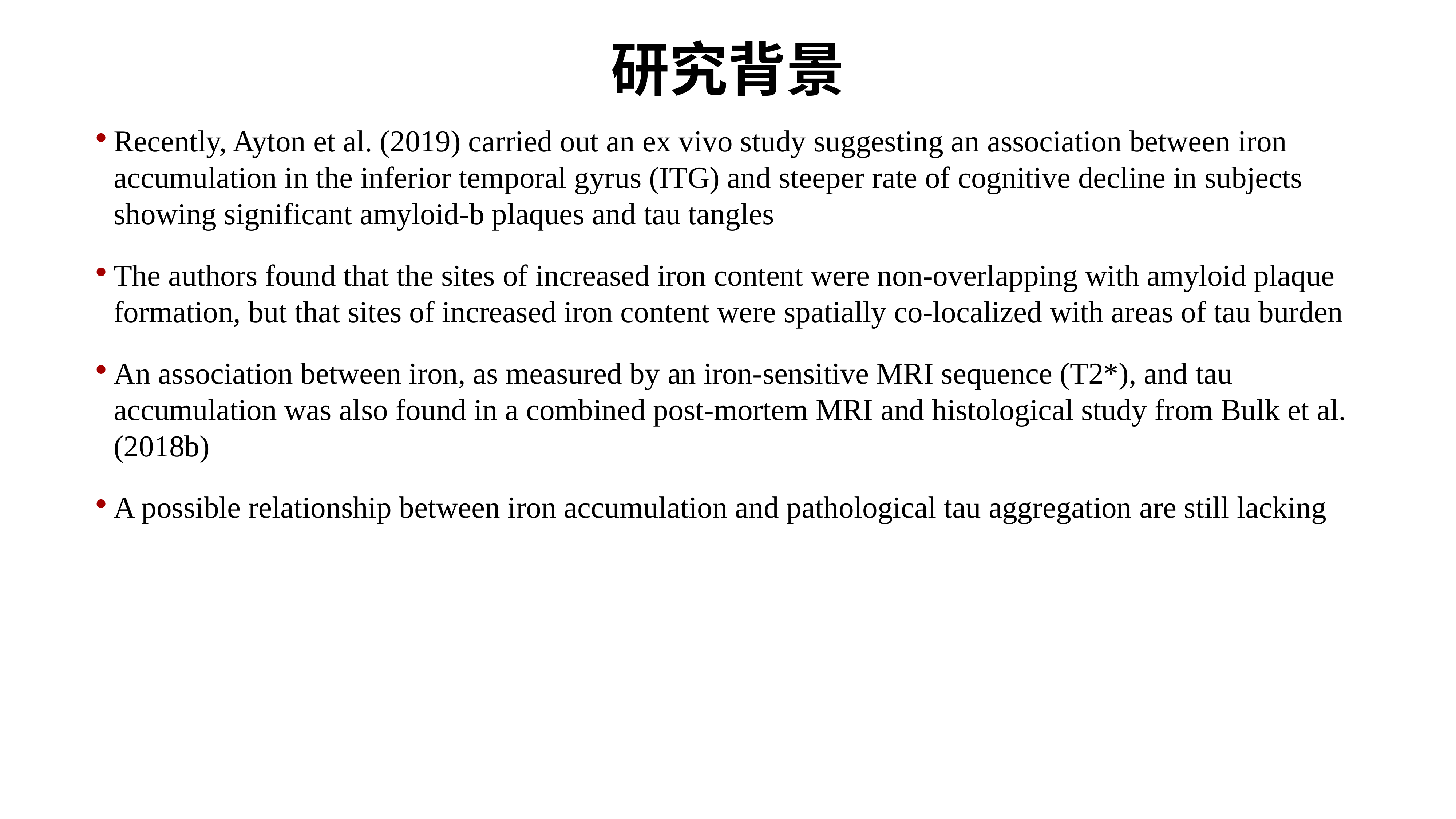

# 研究背景
Recently, Ayton et al. (2019) carried out an ex vivo study suggesting an association between iron accumulation in the inferior temporal gyrus (ITG) and steeper rate of cognitive decline in subjects showing significant amyloid-b plaques and tau tangles
The authors found that the sites of increased iron content were non-overlapping with amyloid plaque formation, but that sites of increased iron content were spatially co-localized with areas of tau burden
An association between iron, as measured by an iron-sensitive MRI sequence (T2*), and tau accumulation was also found in a combined post-mortem MRI and histological study from Bulk et al. (2018b)
A possible relationship between iron accumulation and pathological tau aggregation are still lacking